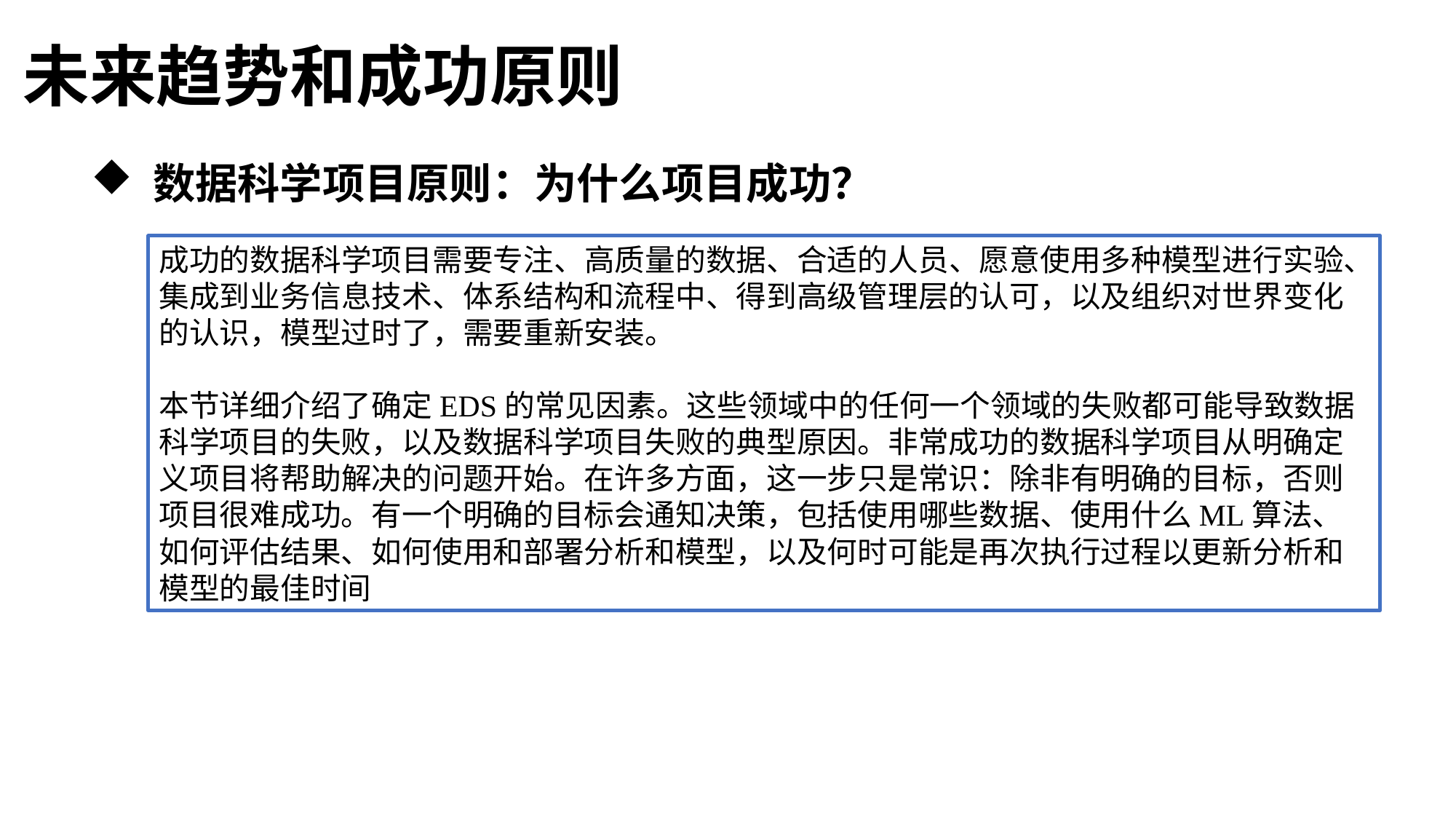

未来趋势和成功原则

 数据科学项目原则：为什么项目成功？
成功的数据科学项目需要专注、高质量的数据、合适的人员、愿意使用多种模型进行实验、集成到业务信息技术、体系结构和流程中、得到高级管理层的认可，以及组织对世界变化的认识，模型过时了，需要重新安装。

本节详细介绍了确定EDS的常见因素。这些领域中的任何一个领域的失败都可能导致数据科学项目的失败，以及数据科学项目失败的典型原因。非常成功的数据科学项目从明确定义项目将帮助解决的问题开始。在许多方面，这一步只是常识：除非有明确的目标，否则项目很难成功。有一个明确的目标会通知决策，包括使用哪些数据、使用什么ML算法、如何评估结果、如何使用和部署分析和模型，以及何时可能是再次执行过程以更新分析和模型的最佳时间